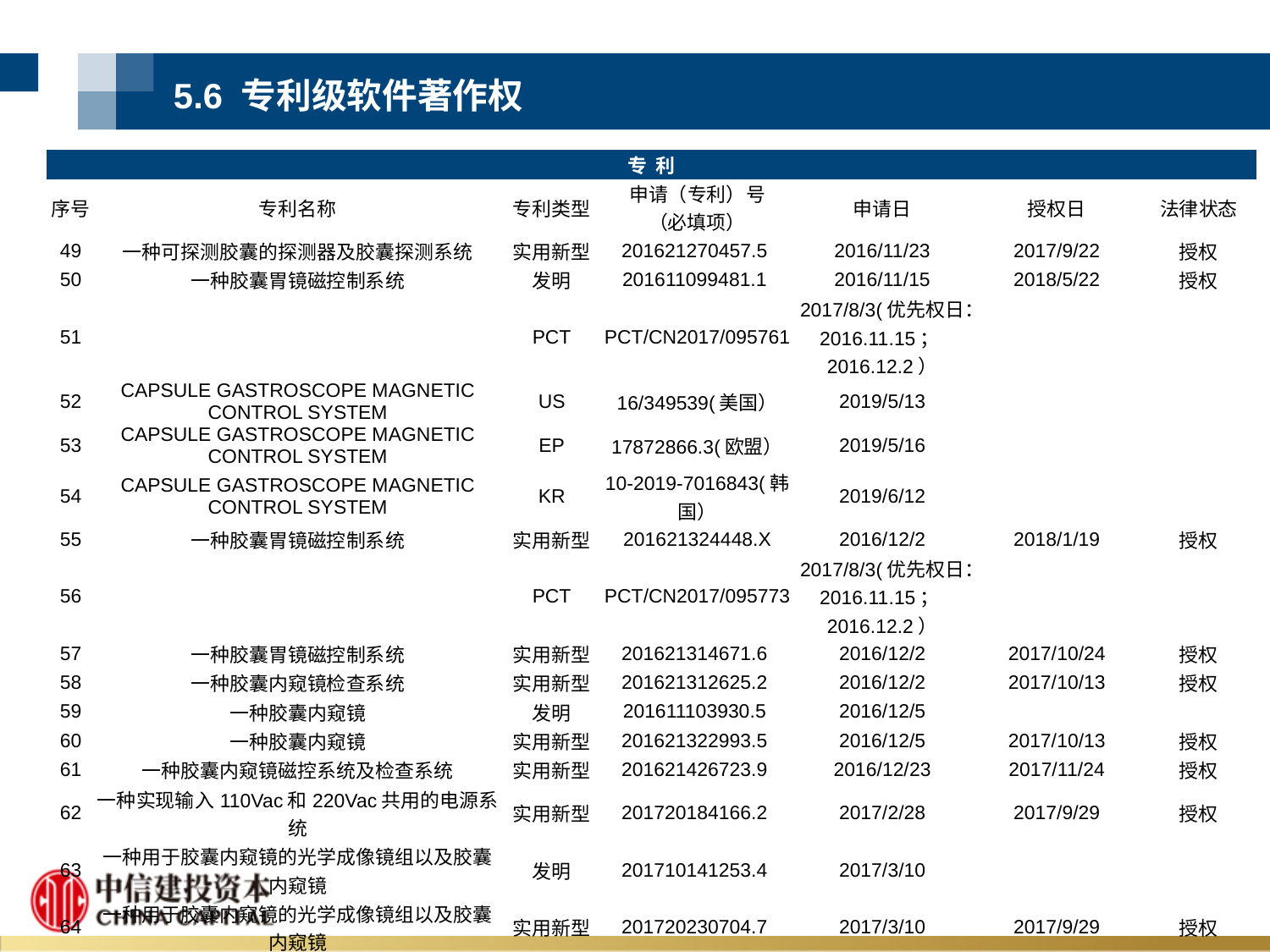

5.6 专利级软件著作权
| 专 利 |  |  |  |  |  |  |
| --- | --- | --- | --- | --- | --- | --- |
| 序号 | 专利名称 | 专利类型 | 申请（专利）号 （必填项） | 申请日 | 授权日 | 法律状态 |
| 49 | 一种可探测胶囊的探测器及胶囊探测系统 | 实用新型 | 201621270457.5 | 2016/11/23 | 2017/9/22 | 授权 |
| 50 | 一种胶囊胃镜磁控制系统 | 发明 | 201611099481.1 | 2016/11/15 | 2018/5/22 | 授权 |
| 51 |  | PCT | PCT/CN2017/095761 | 2017/8/3(优先权日：2016.11.15；2016.12.2） |  |  |
| 52 | CAPSULE GASTROSCOPE MAGNETIC CONTROL SYSTEM | US | 16/349539(美国） | 2019/5/13 |  |  |
| 53 | CAPSULE GASTROSCOPE MAGNETIC CONTROL SYSTEM | EP | 17872866.3(欧盟） | 2019/5/16 |  |  |
| 54 | CAPSULE GASTROSCOPE MAGNETIC CONTROL SYSTEM | KR | 10-2019-7016843(韩国） | 2019/6/12 |  |  |
| 55 | 一种胶囊胃镜磁控制系统 | 实用新型 | 201621324448.X | 2016/12/2 | 2018/1/19 | 授权 |
| 56 |  | PCT | PCT/CN2017/095773 | 2017/8/3(优先权日：2016.11.15；2016.12.2） |  |  |
| 57 | 一种胶囊胃镜磁控制系统 | 实用新型 | 201621314671.6 | 2016/12/2 | 2017/10/24 | 授权 |
| 58 | 一种胶囊内窥镜检查系统 | 实用新型 | 201621312625.2 | 2016/12/2 | 2017/10/13 | 授权 |
| 59 | 一种胶囊内窥镜 | 发明 | 201611103930.5 | 2016/12/5 |  |  |
| 60 | 一种胶囊内窥镜 | 实用新型 | 201621322993.5 | 2016/12/5 | 2017/10/13 | 授权 |
| 61 | 一种胶囊内窥镜磁控系统及检查系统 | 实用新型 | 201621426723.9 | 2016/12/23 | 2017/11/24 | 授权 |
| 62 | 一种实现输入110Vac和220Vac共用的电源系统 | 实用新型 | 201720184166.2 | 2017/2/28 | 2017/9/29 | 授权 |
| 63 | 一种用于胶囊内窥镜的光学成像镜组以及胶囊内窥镜 | 发明 | 201710141253.4 | 2017/3/10 |  |  |
| 64 | 一种用于胶囊内窥镜的光学成像镜组以及胶囊内窥镜 | 实用新型 | 201720230704.7 | 2017/3/10 | 2017/9/29 | 授权 |
| 65 | 一种胶囊式内窥镜控制系统 | 实用新型 | 201720325688.X | 2017/3/30 | 2018/9/7 | 授权 |
| 66 | 一种胶囊式内窥镜及内窥镜检查系统 | 实用新型 | 201720391236.1 | 2017/4/14 | 2018/6/19 | 授权 |
| 67 | 磁控胶囊胃镜检测装置 | 外观设计 | 201730267287.9 | 2017/6/26 | 2018/1/30 | 授权 |